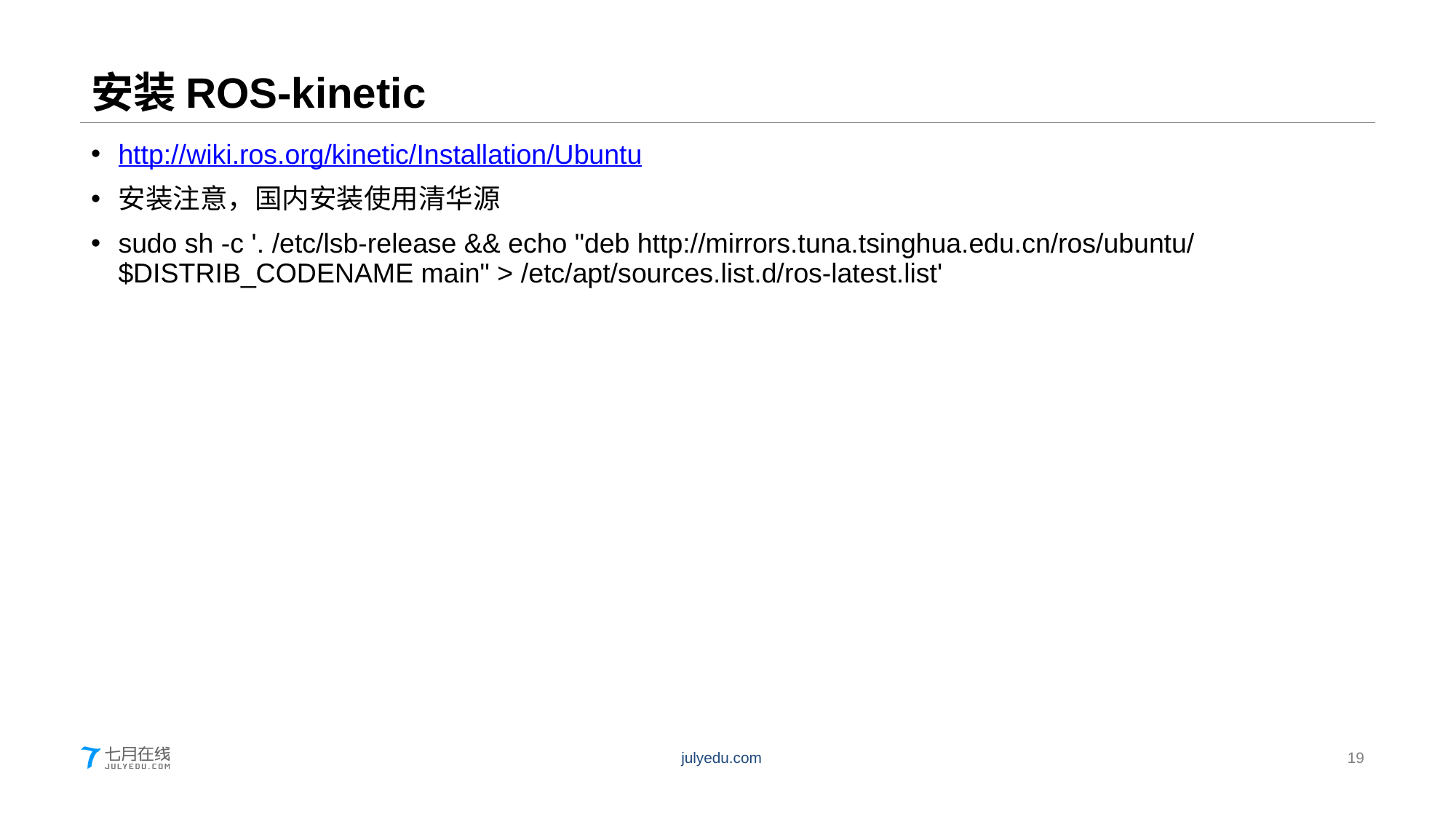

# 安装ROS-kinetic
http://wiki.ros.org/kinetic/Installation/Ubuntu
安装注意，国内安装使用清华源
sudo sh -c '. /etc/lsb-release && echo "deb http://mirrors.tuna.tsinghua.edu.cn/ros/ubuntu/ $DISTRIB_CODENAME main" > /etc/apt/sources.list.d/ros-latest.list'

19